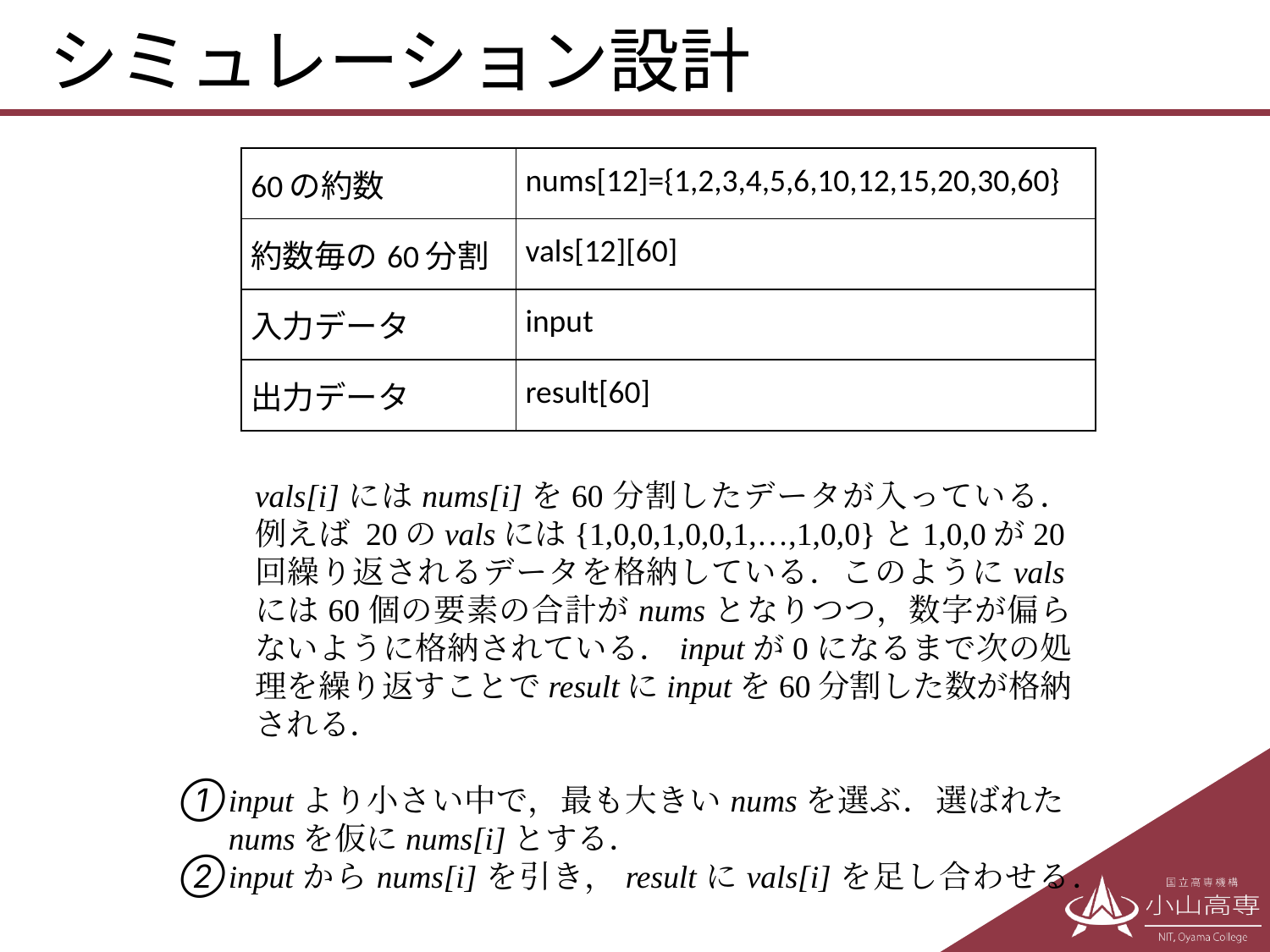

# シミュレーション設計
| 60の約数 | nums[12]={1,2,3,4,5,6,10,12,15,20,30,60} |
| --- | --- |
| 約数毎の60分割 | vals[12][60] |
| 入力データ | input |
| 出力データ | result[60] |
vals[i]にはnums[i]を60分割したデータが入っている．例えば 20のvalsには{1,0,0,1,0,0,1,…,1,0,0}と1,0,0が20回繰り返されるデータを格納している．このようにvalsには60個の要素の合計がnumsとなりつつ，数字が偏らないように格納されている．inputが0になるまで次の処理を繰り返すことでresultにinputを60分割した数が格納される．

inputより小さい中で，最も大きいnumsを選ぶ．選ばれたnumsを仮にnums[i]とする．
inputからnums[i]を引き，resultにvals[i]を足し合わせる．